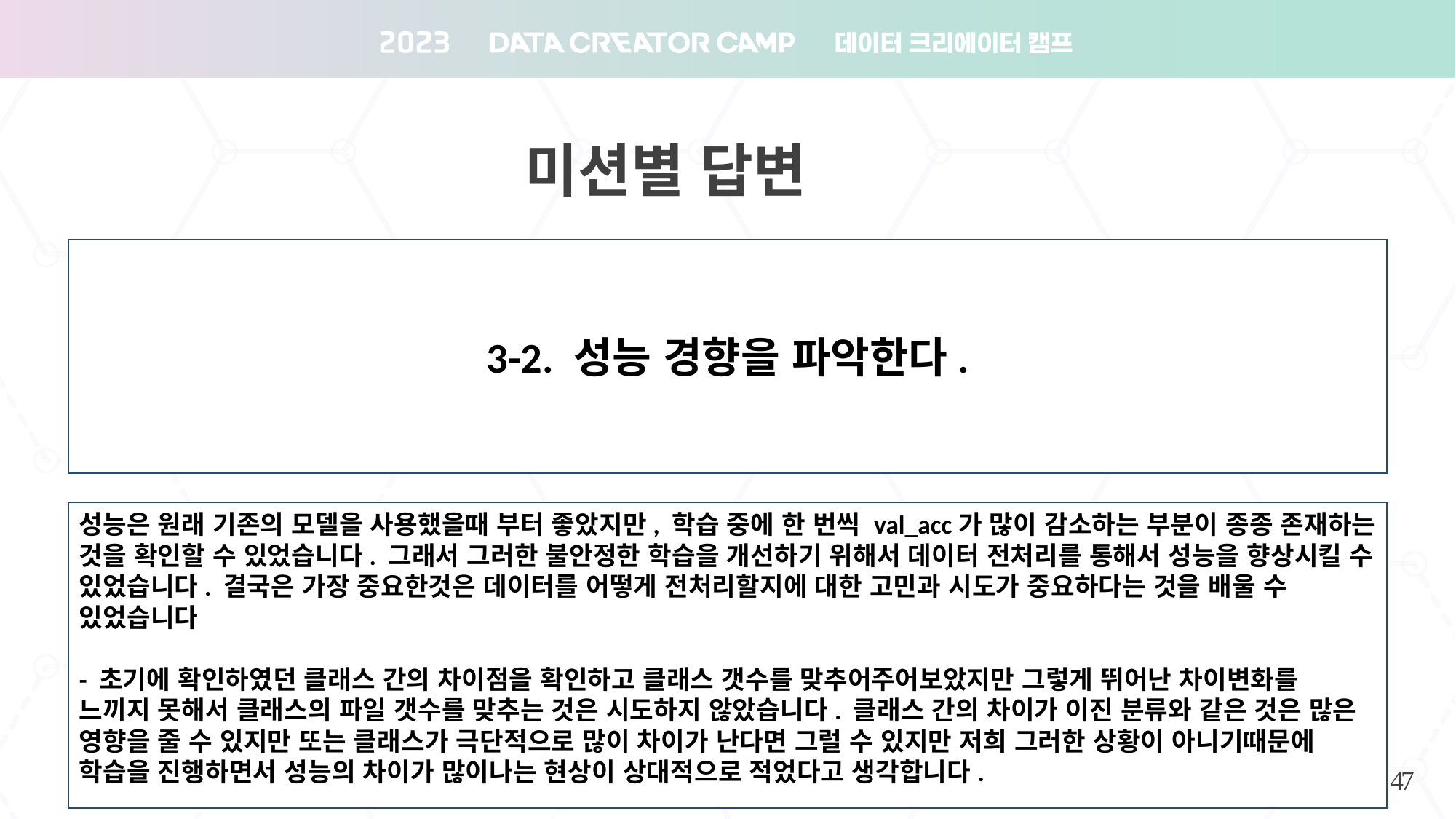

미션별 답변
3-2. 성능 경향을 파악한다.

성능은 원래 기존의 모델을 사용했을때 부터 좋았지만, 학습 중에 한 번씩 val_acc가 많이 감소하는 부분이 종종 존재하는 것을 확인할 수 있었습니다. 그래서 그러한 불안정한 학습을 개선하기 위해서 데이터 전처리를 통해서 성능을 향상시킬 수 있었습니다. 결국은 가장 중요한것은 데이터를 어떻게 전처리할지에 대한 고민과 시도가 중요하다는 것을 배울 수 있었습니다

- 초기에 확인하였던 클래스 간의 차이점을 확인하고 클래스 갯수를 맞추어주어보았지만 그렇게 뛰어난 차이변화를 느끼지 못해서 클래스의 파일 갯수를 맞추는 것은 시도하지 않았습니다. 클래스 간의 차이가 이진 분류와 같은 것은 많은 영향을 줄 수 있지만 또는 클래스가 극단적으로 많이 차이가 난다면 그럴 수 있지만 저희 그러한 상황이 아니기때문에 학습을 진행하면서 성능의 차이가 많이나는 현상이 상대적으로 적었다고 생각합니다.

47